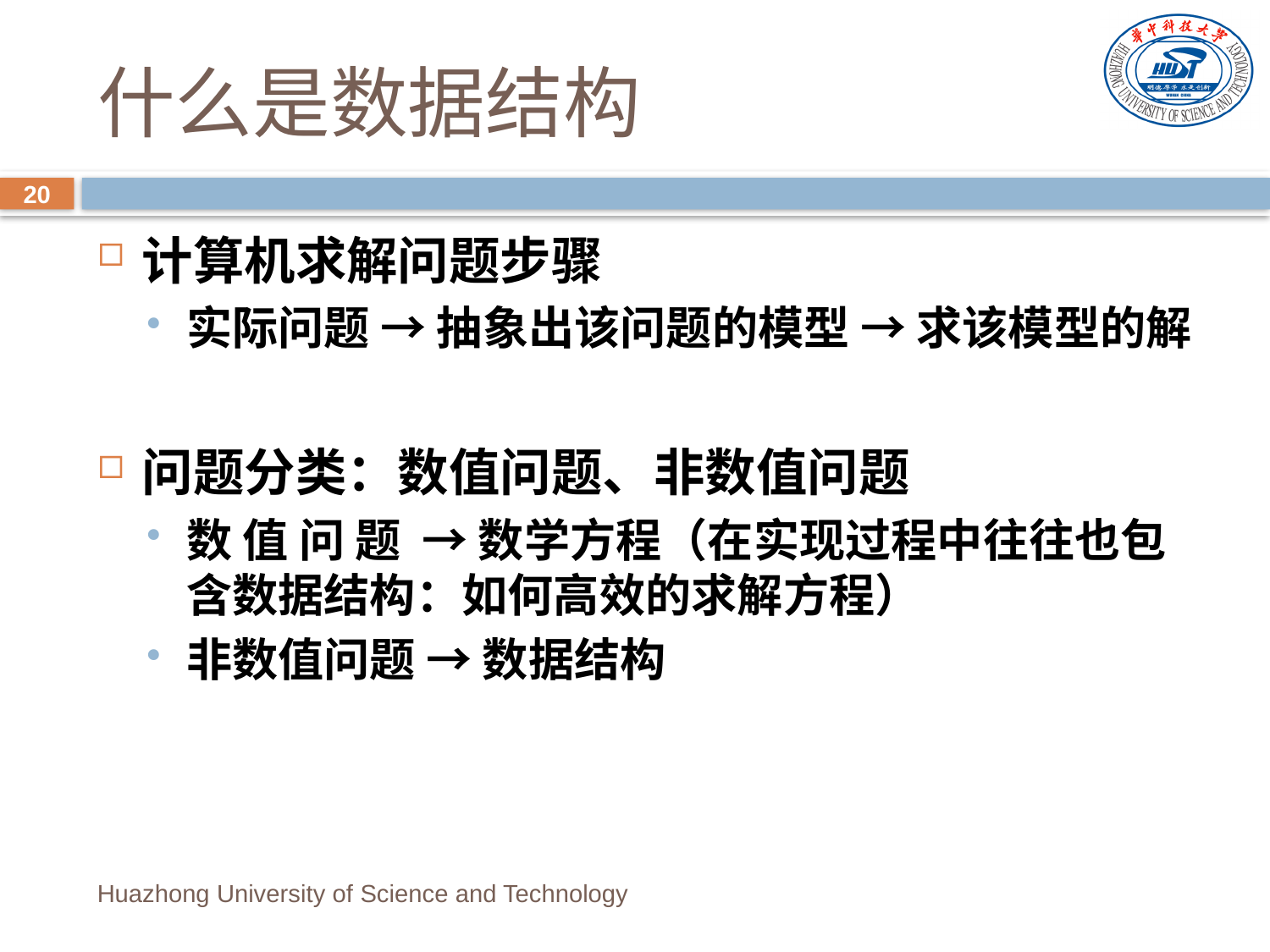

# 什么是数据结构
20
计算机求解问题步骤
实际问题 → 抽象出该问题的模型 → 求该模型的解

问题分类：数值问题、非数值问题
数 值 问 题  → 数学方程（在实现过程中往往也包含数据结构：如何高效的求解方程）
非数值问题 → 数据结构

Huazhong University of Science and Technology